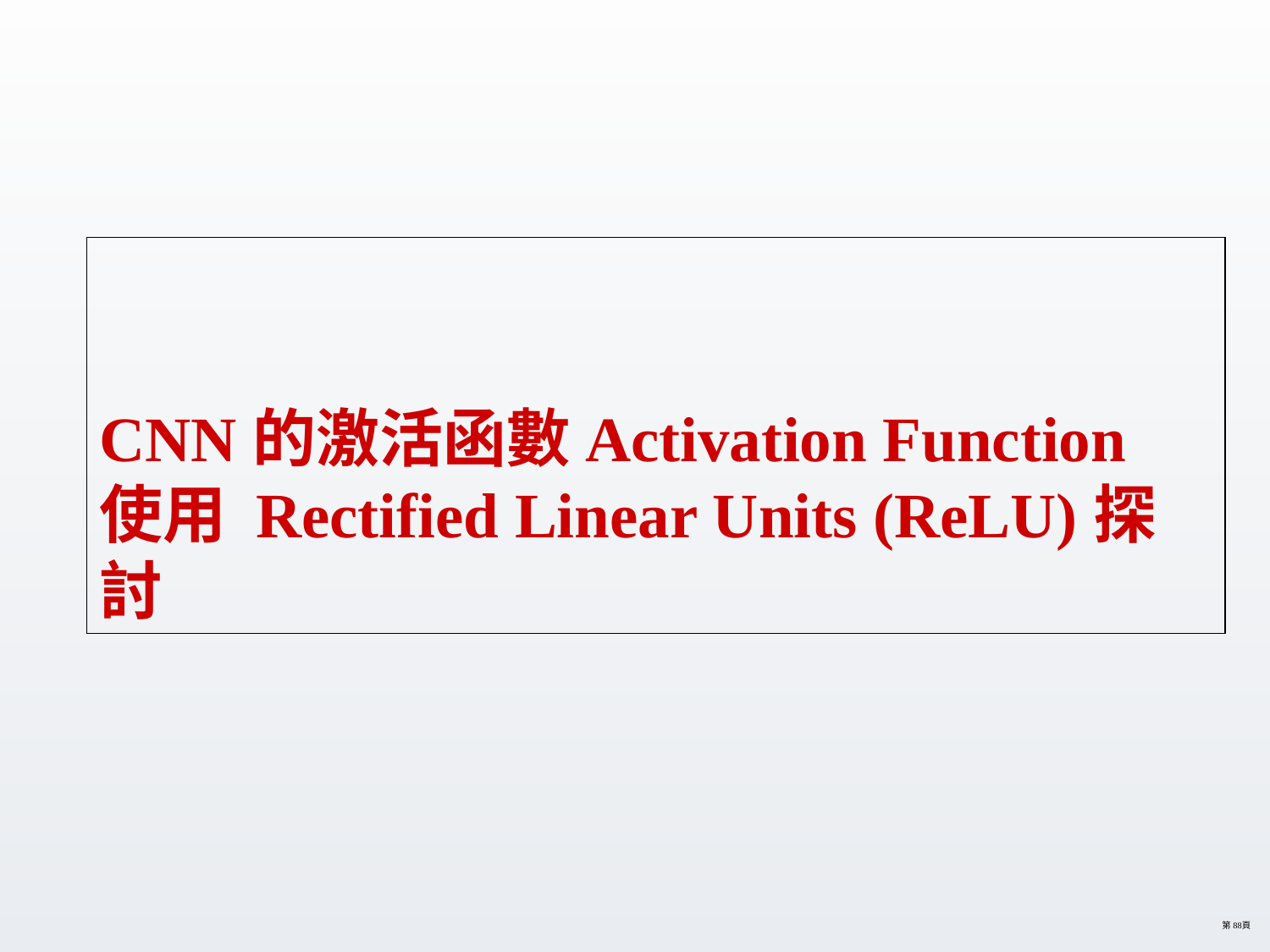

# CNN的激活函數Activation Function 使用 Rectified Linear Units (ReLU)探討